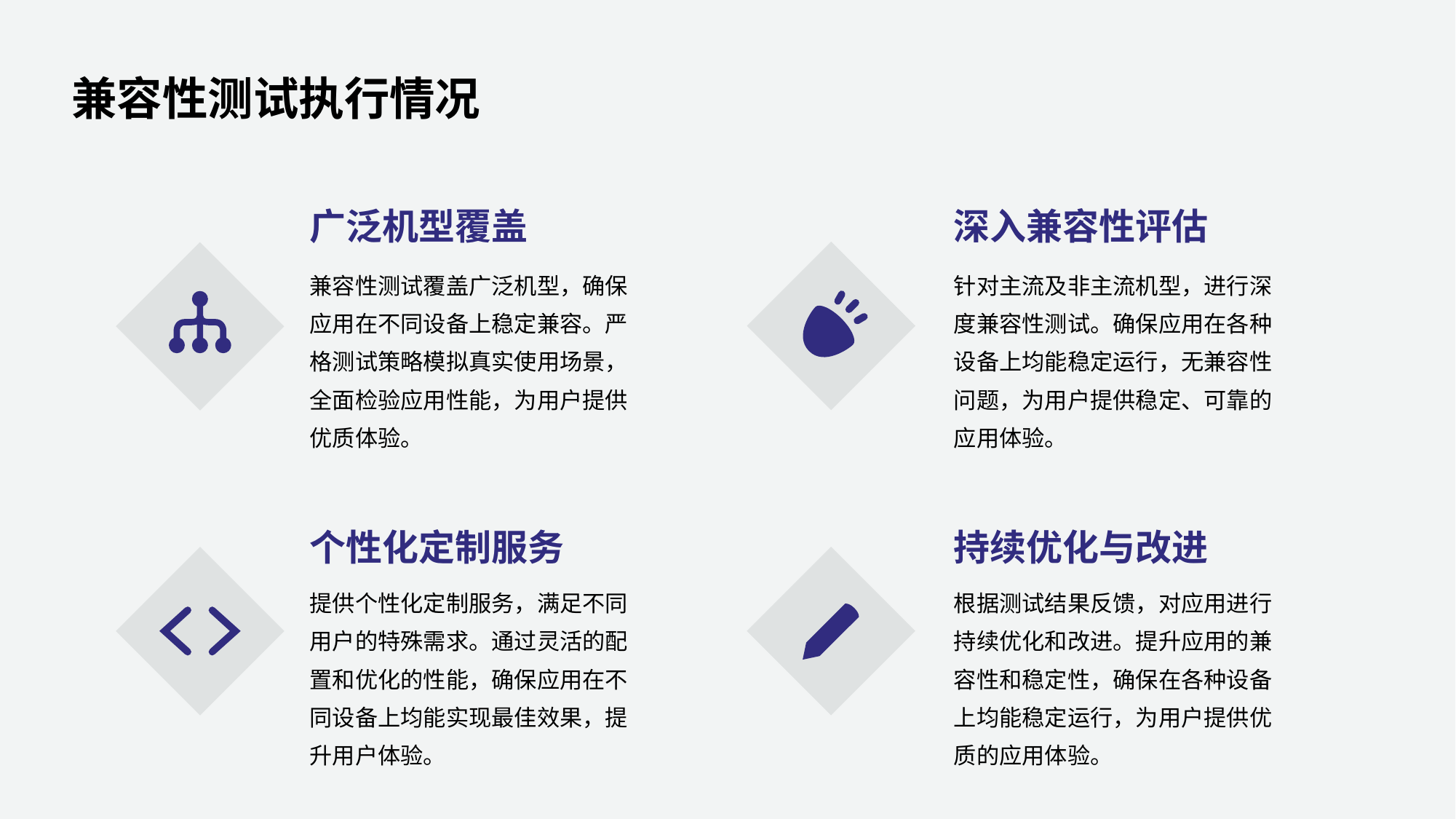

兼容性测试执行情况
广泛机型覆盖
深入兼容性评估
兼容性测试覆盖广泛机型，确保应用在不同设备上稳定兼容。严格测试策略模拟真实使用场景，全面检验应用性能，为用户提供优质体验。
针对主流及非主流机型，进行深度兼容性测试。确保应用在各种设备上均能稳定运行，无兼容性问题，为用户提供稳定、可靠的应用体验。

个性化定制服务
持续优化与改进

提供个性化定制服务，满足不同用户的特殊需求。通过灵活的配置和优化的性能，确保应用在不同设备上均能实现最佳效果，提升用户体验。
根据测试结果反馈，对应用进行持续优化和改进。提升应用的兼容性和稳定性，确保在各种设备上均能稳定运行，为用户提供优质的应用体验。